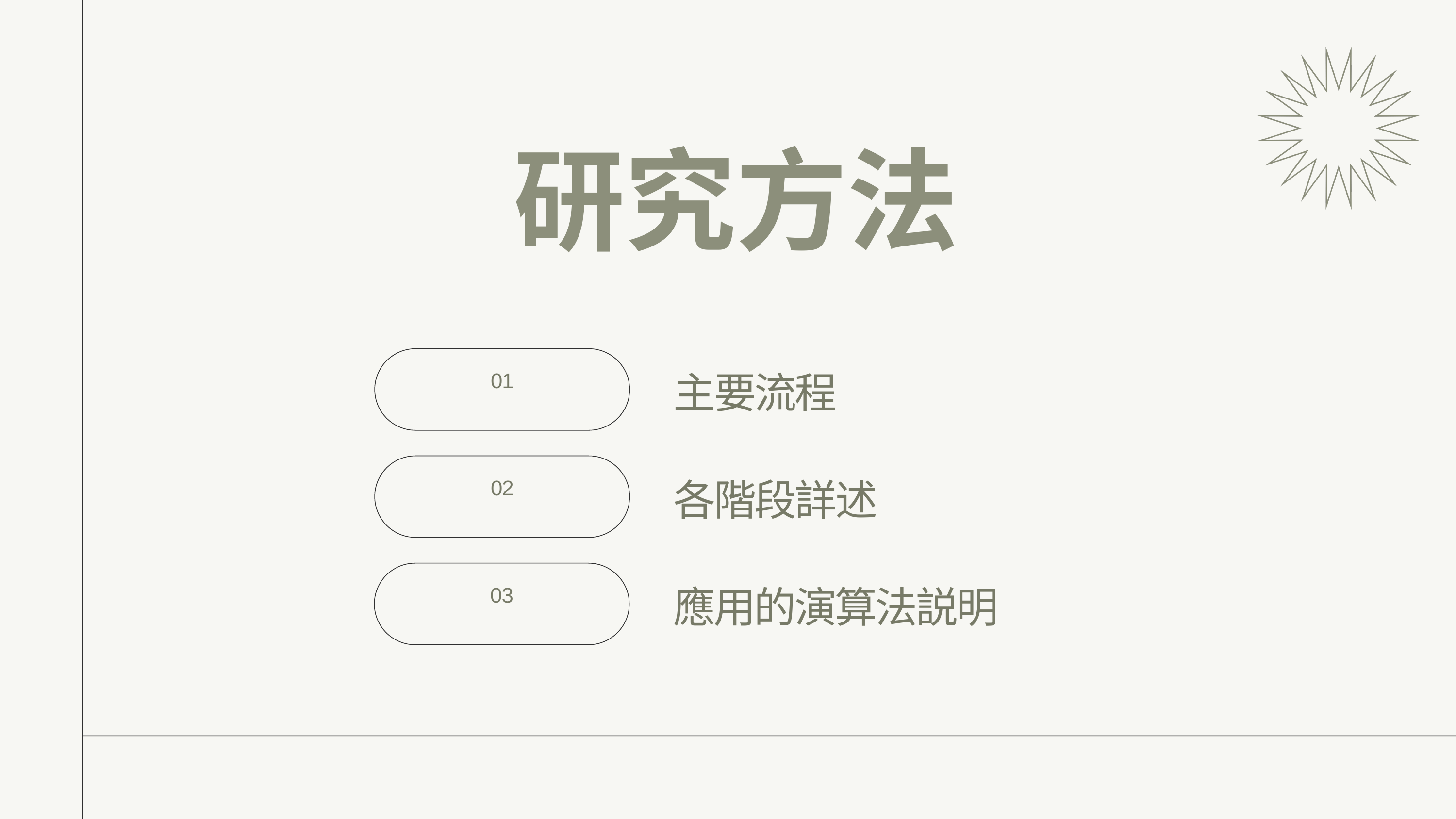

研究方法

01
主要流程

02
各階段詳述

03
應用的演算法説明